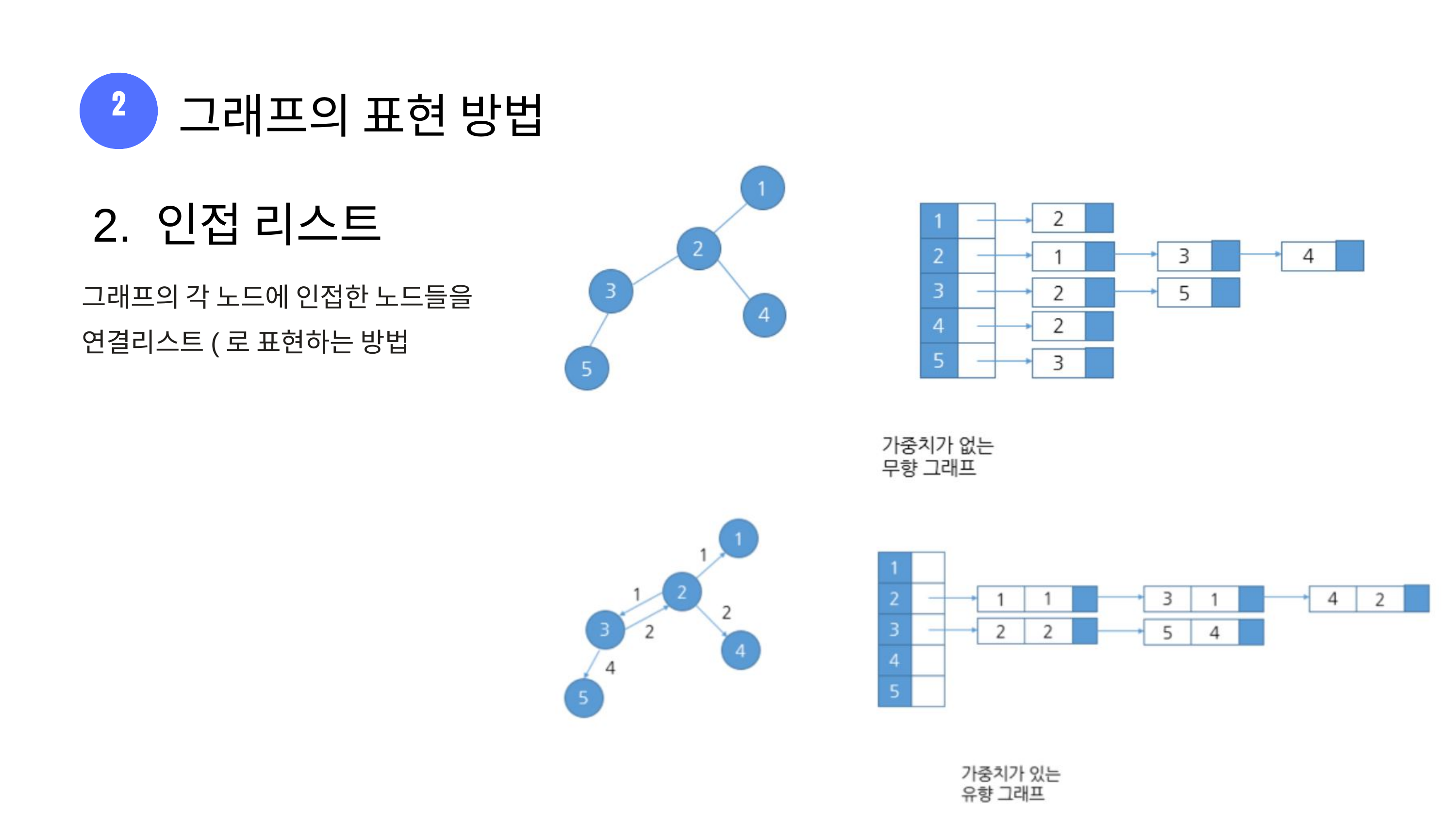

2
그래프의 표현 방법

2. 인접 리스트
그래프의 각 노드에 인접한 노드들을
연결리스트(로 표현하는 방법